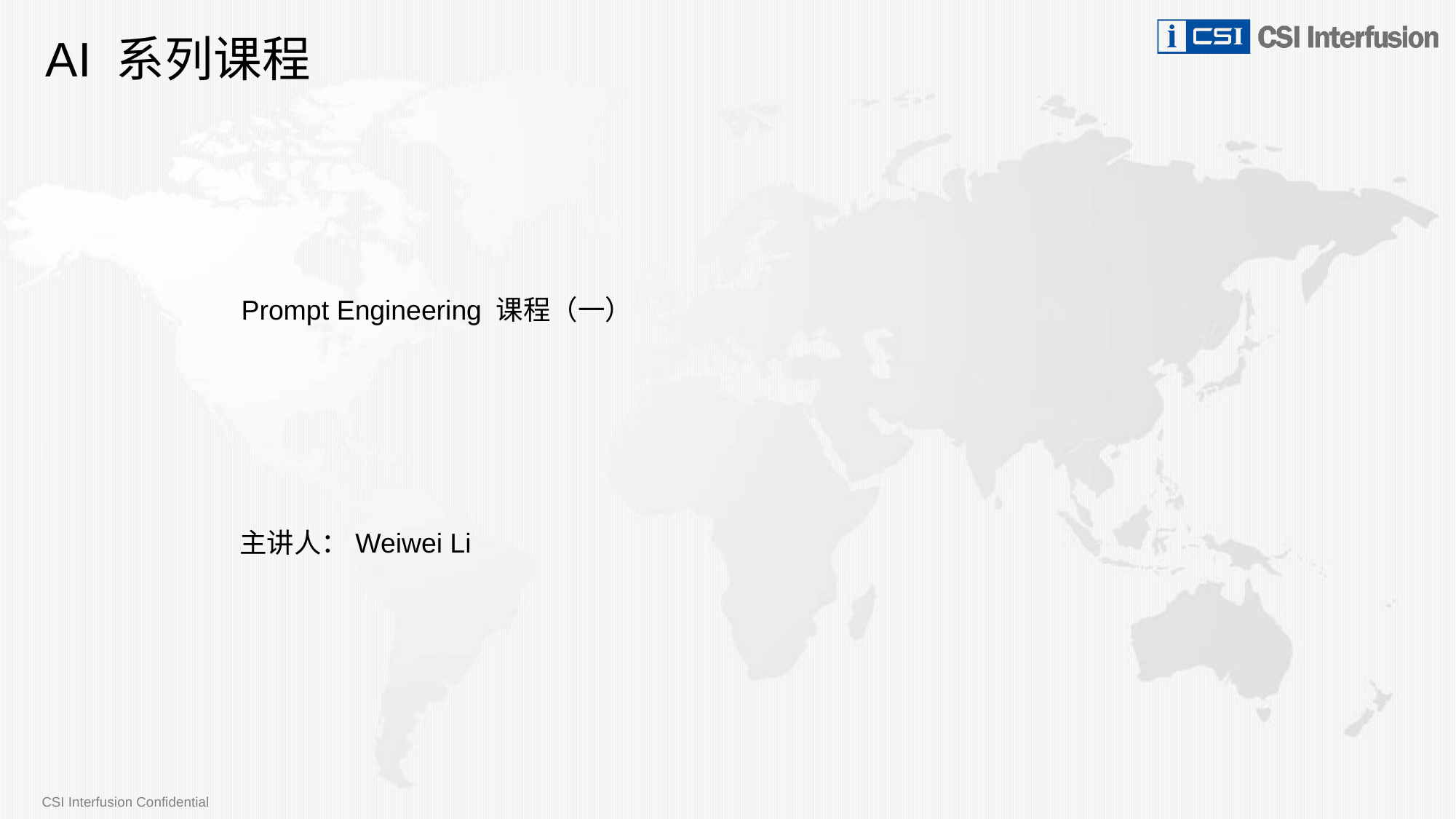

AI 系列课程
Prompt Engineering 课程（一）
主讲人：Weiwei Li